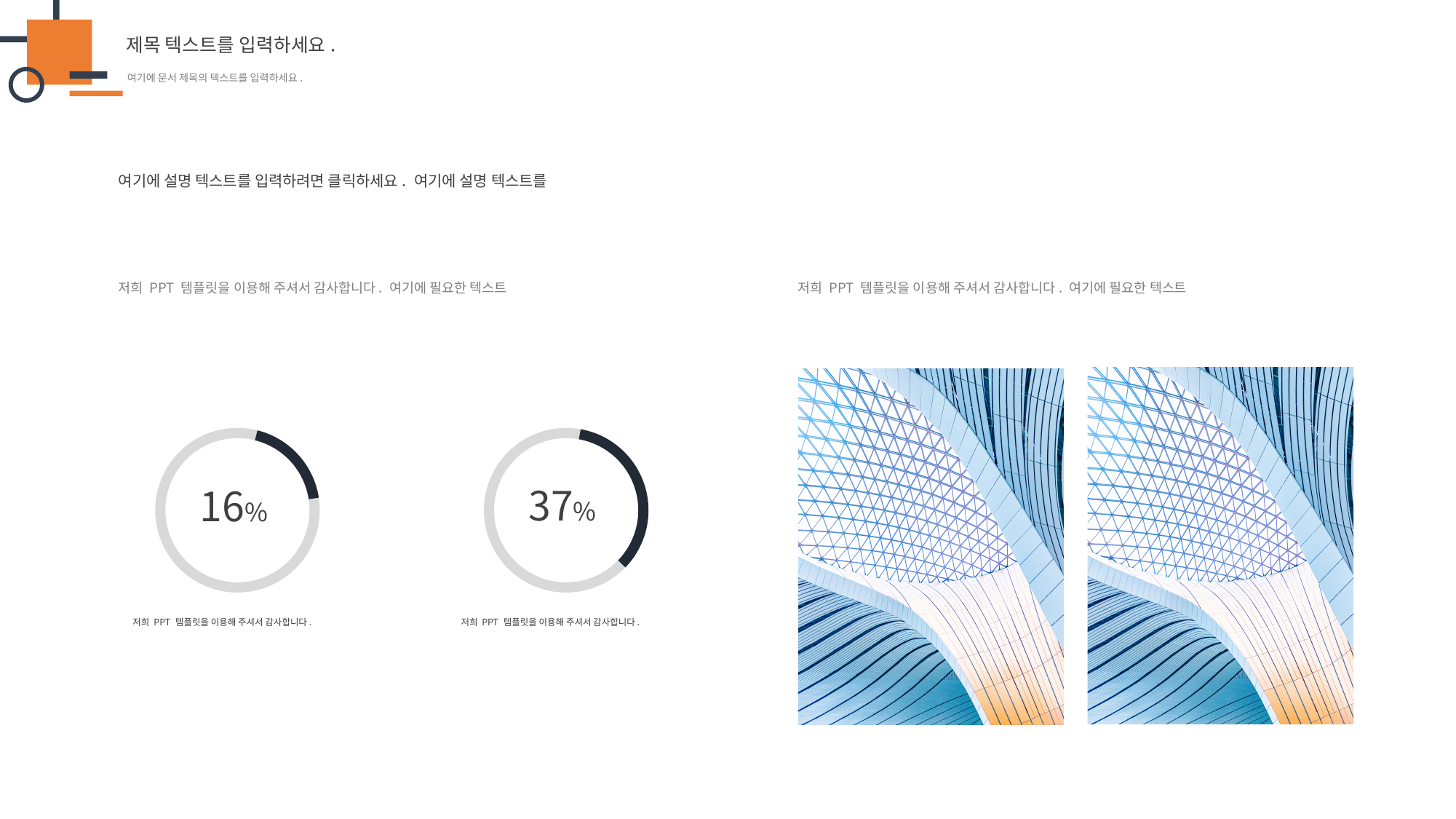

여기에 설명 텍스트를 입력하려면 클릭하세요. 여기에 설명 텍스트를
저희 PPT 템플릿을 이용해 주셔서 감사합니다. 여기에 필요한 텍스트
저희 PPT 템플릿을 이용해 주셔서 감사합니다. 여기에 필요한 텍스트

37%
16%
저희 PPT 템플릿을 이용해 주셔서 감사합니다.
저희 PPT 템플릿을 이용해 주셔서 감사합니다.